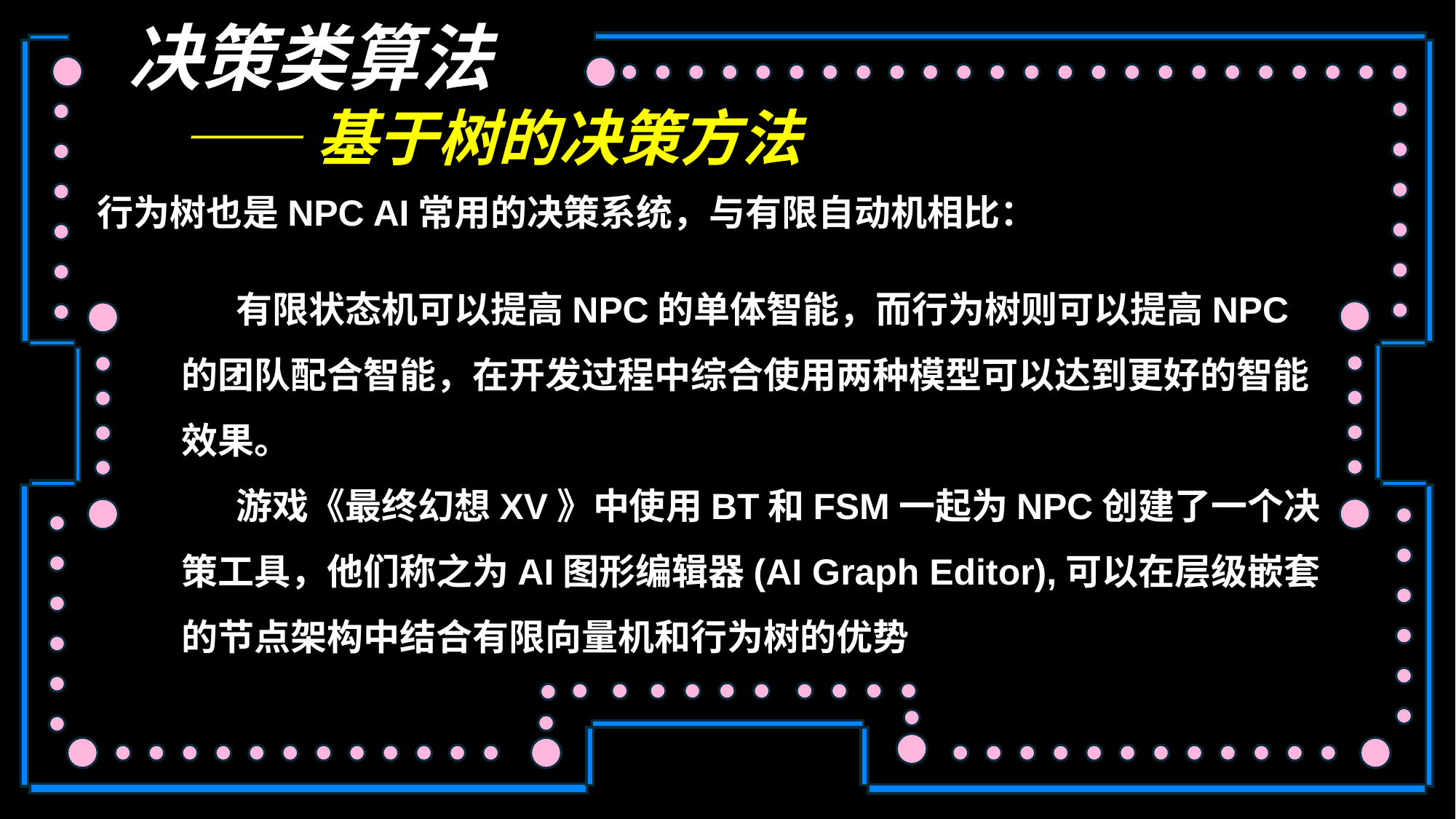

决策类算法

——基于树的决策方法

行为树也是NPC AI常用的决策系统，与有限自动机相比：

有限状态机可以提高NPC的单体智能，而行为树则可以提高NPC的团队配合智能，在开发过程中综合使用两种模型可以达到更好的智能效果。
游戏《最终幻想XV》中使用BT和FSM一起为NPC创建了一个决策工具，他们称之为AI图形编辑器(AI Graph Editor),可以在层级嵌套的节点架构中结合有限向量机和行为树的优势